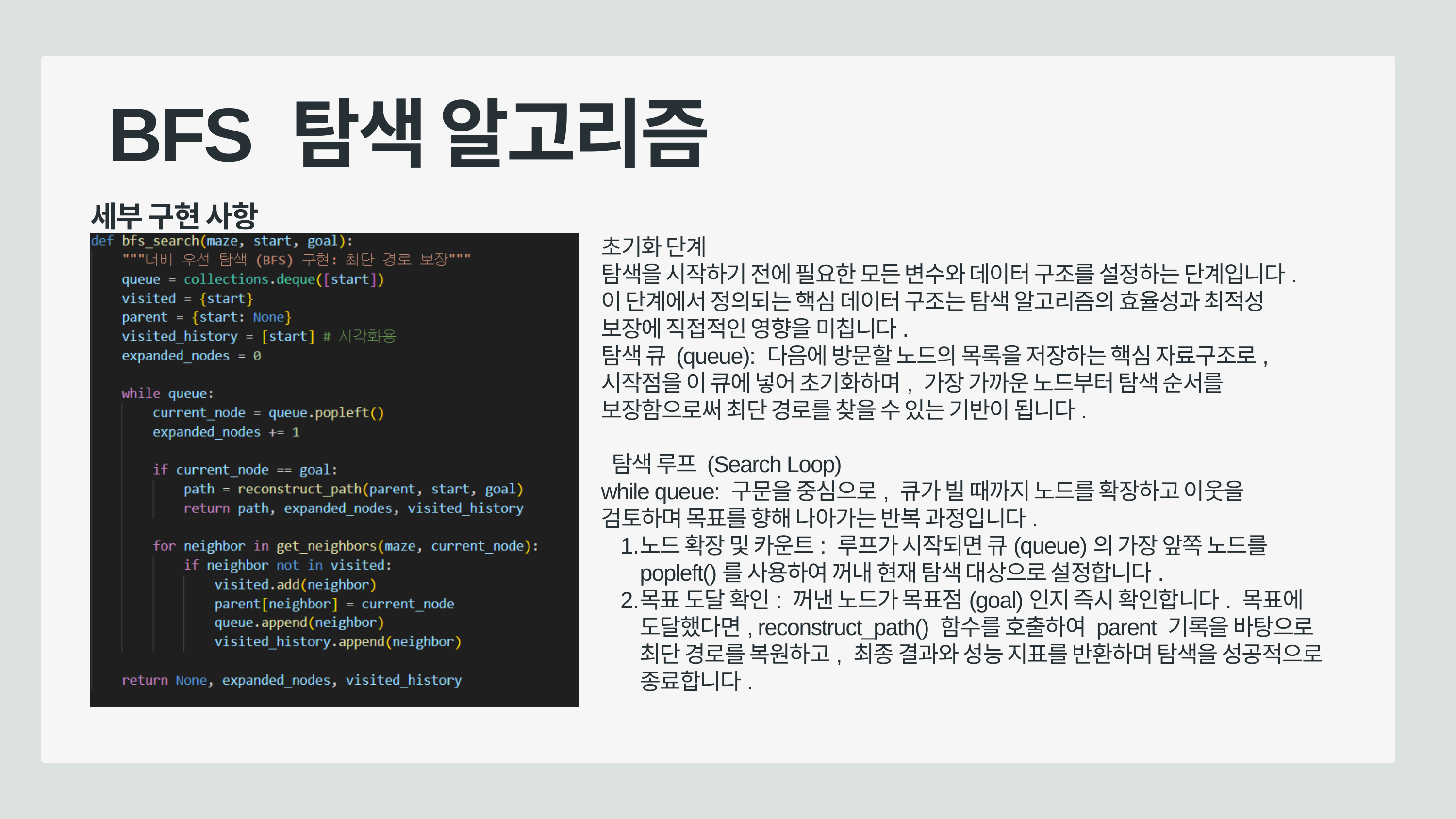

BFS 탐색 알고리즘
세부 구현 사항
초기화 단계
탐색을 시작하기 전에 필요한 모든 변수와 데이터 구조를 설정하는 단계입니다. 이 단계에서 정의되는 핵심 데이터 구조는 탐색 알고리즘의 효율성과 최적성 보장에 직접적인 영향을 미칩니다.
탐색 큐 (queue): 다음에 방문할 노드의 목록을 저장하는 핵심 자료구조로, 시작점을 이 큐에 넣어 초기화하며, 가장 가까운 노드부터 탐색 순서를 보장함으로써 최단 경로를 찾을 수 있는 기반이 됩니다.

 탐색 루프 (Search Loop)
while queue: 구문을 중심으로, 큐가 빌 때까지 노드를 확장하고 이웃을 검토하며 목표를 향해 나아가는 반복 과정입니다.
노드 확장 및 카운트: 루프가 시작되면 큐(queue)의 가장 앞쪽 노드를 popleft()를 사용하여 꺼내 현재 탐색 대상으로 설정합니다.
목표 도달 확인: 꺼낸 노드가 목표점(goal)인지 즉시 확인합니다. 목표에 도달했다면, reconstruct_path() 함수를 호출하여 parent 기록을 바탕으로 최단 경로를 복원하고, 최종 결과와 성능 지표를 반환하며 탐색을 성공적으로 종료합니다.